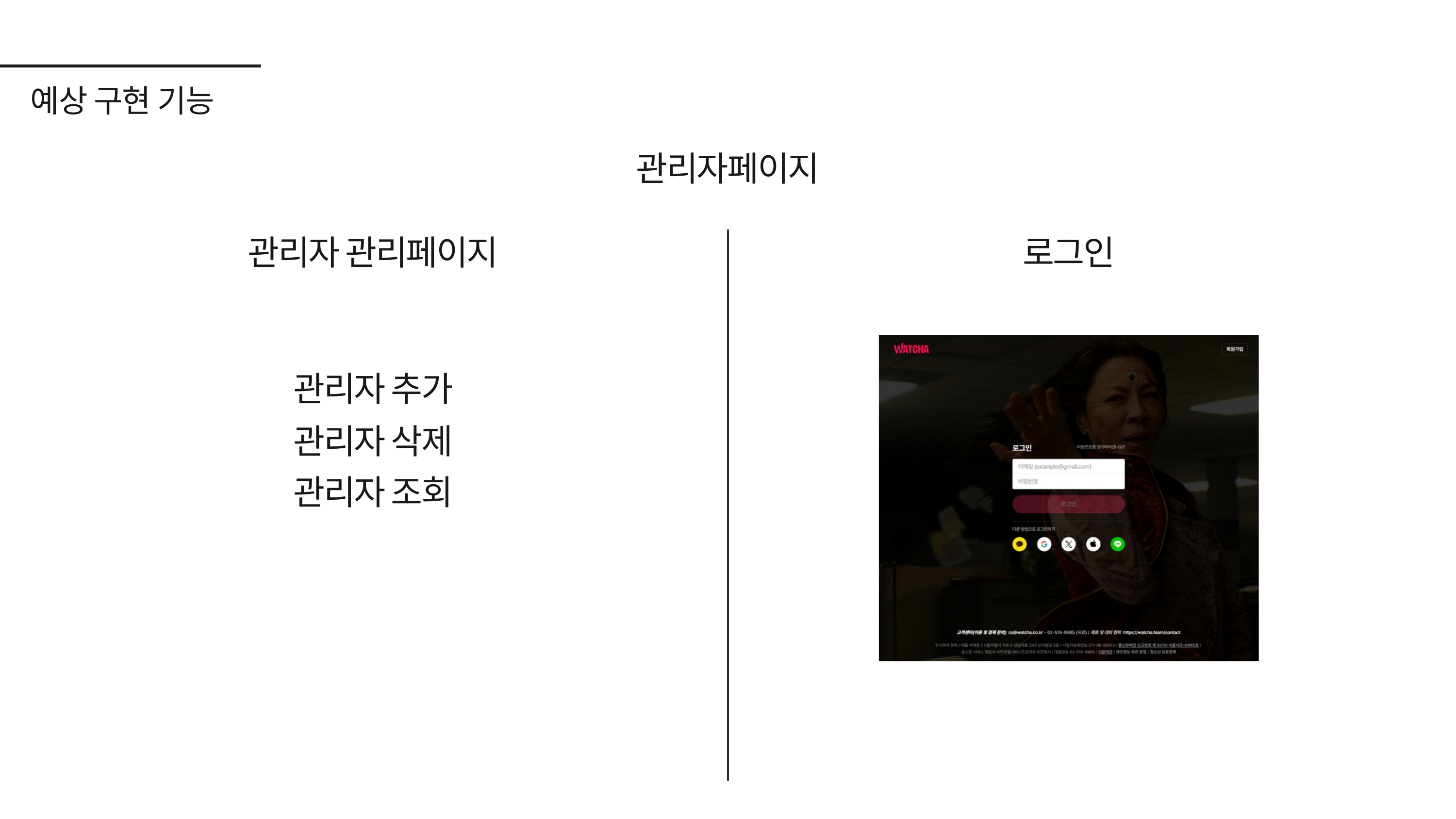

예상 구현 기능
관리자페이지

관리자 관리페이지
로그인

관리자 추가
관리자 삭제
관리자 조회